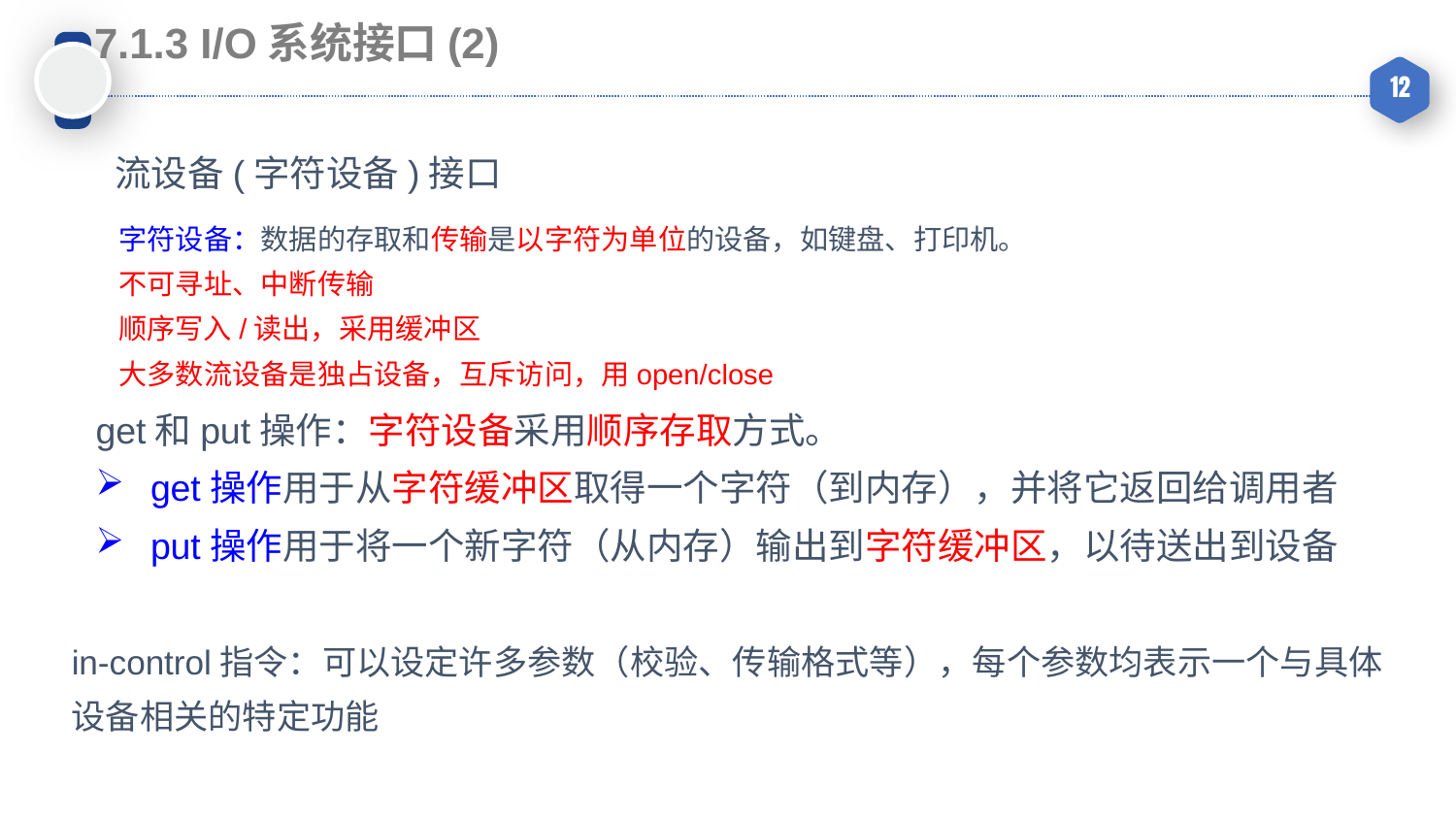

7.1.3 I/O系统接口(2)
流设备(字符设备)接口
字符设备：数据的存取和传输是以字符为单位的设备，如键盘、打印机。
不可寻址、中断传输
顺序写入/读出，采用缓冲区
大多数流设备是独占设备，互斥访问，用open/close

get和put操作：字符设备采用顺序存取方式。
get操作用于从字符缓冲区取得一个字符（到内存），并将它返回给调用者
put操作用于将一个新字符（从内存）输出到字符缓冲区，以待送出到设备

in-control指令：可以设定许多参数（校验、传输格式等），每个参数均表示一个与具体设备相关的特定功能